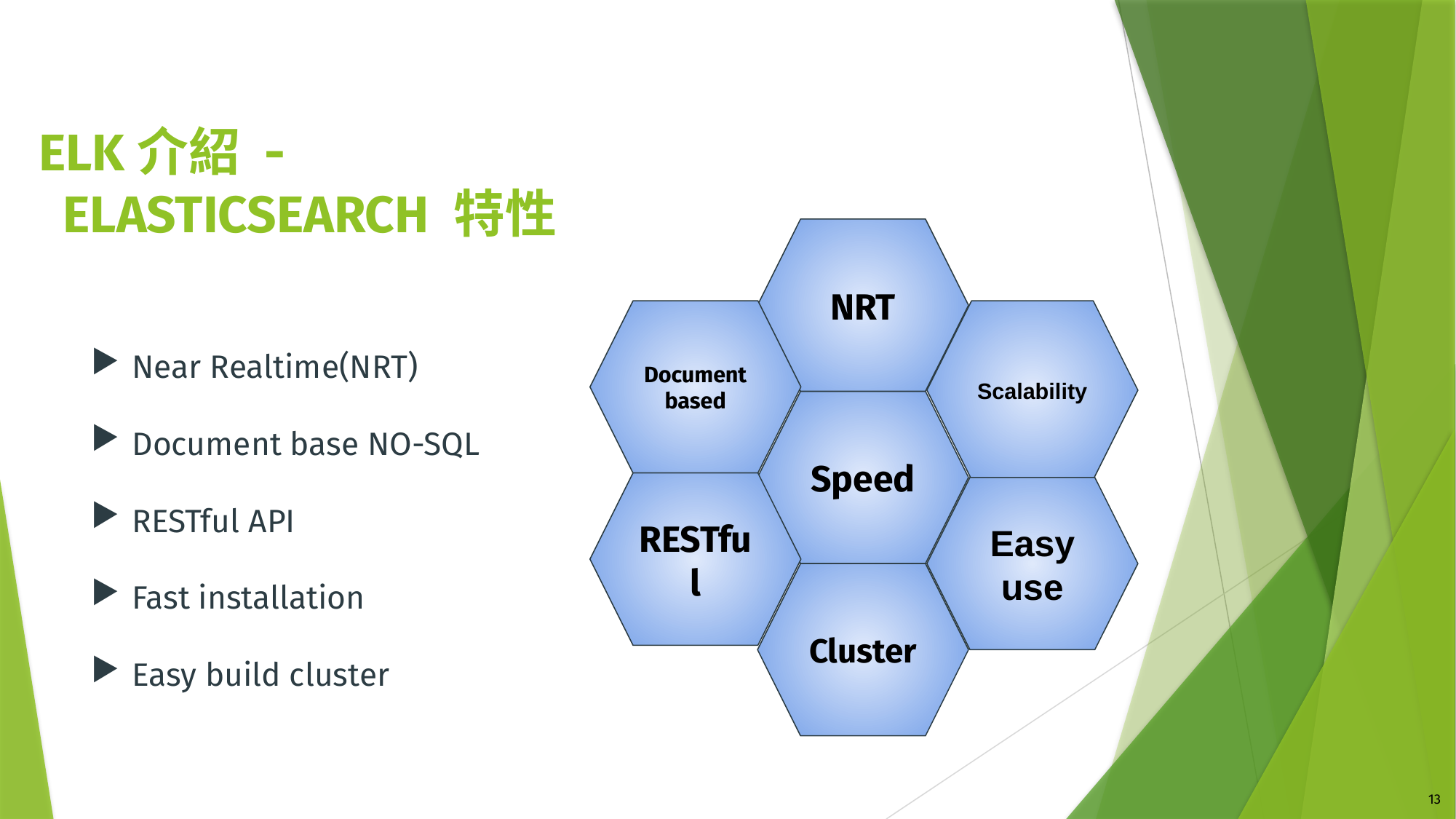

# ELK介紹 - Elasticsearch 特性
NRT
Document based
Scalability
Near Realtime(NRT)
Document base NO-SQL
RESTful API
Fast installation
Easy build cluster
Speed
RESTful
Easy use
Cluster
13